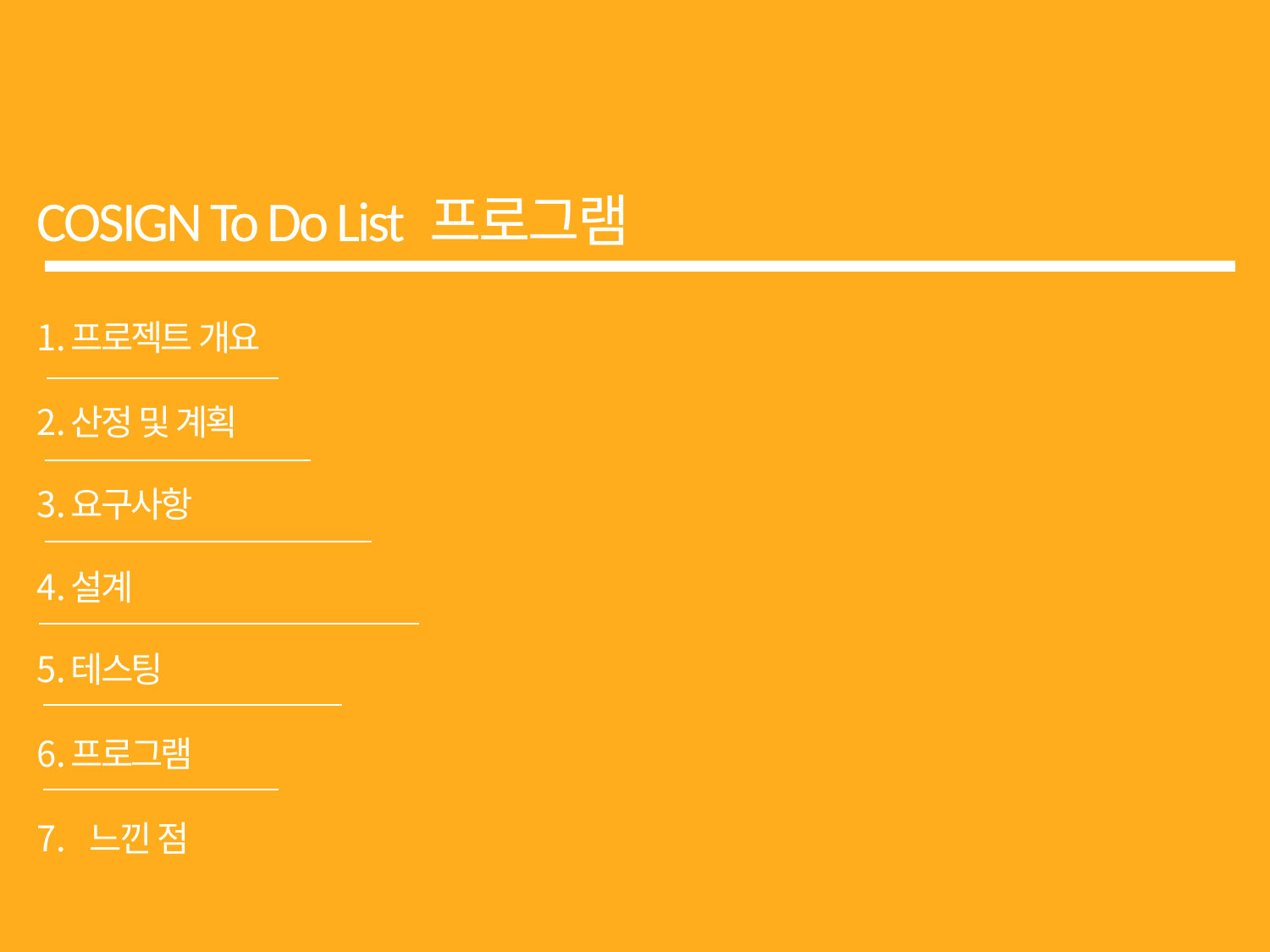

# COSIGN To Do List 프로그램

프로젝트 개요

산정 및 계획

요구사항

설계

테스팅

프로그램

 느낀 점